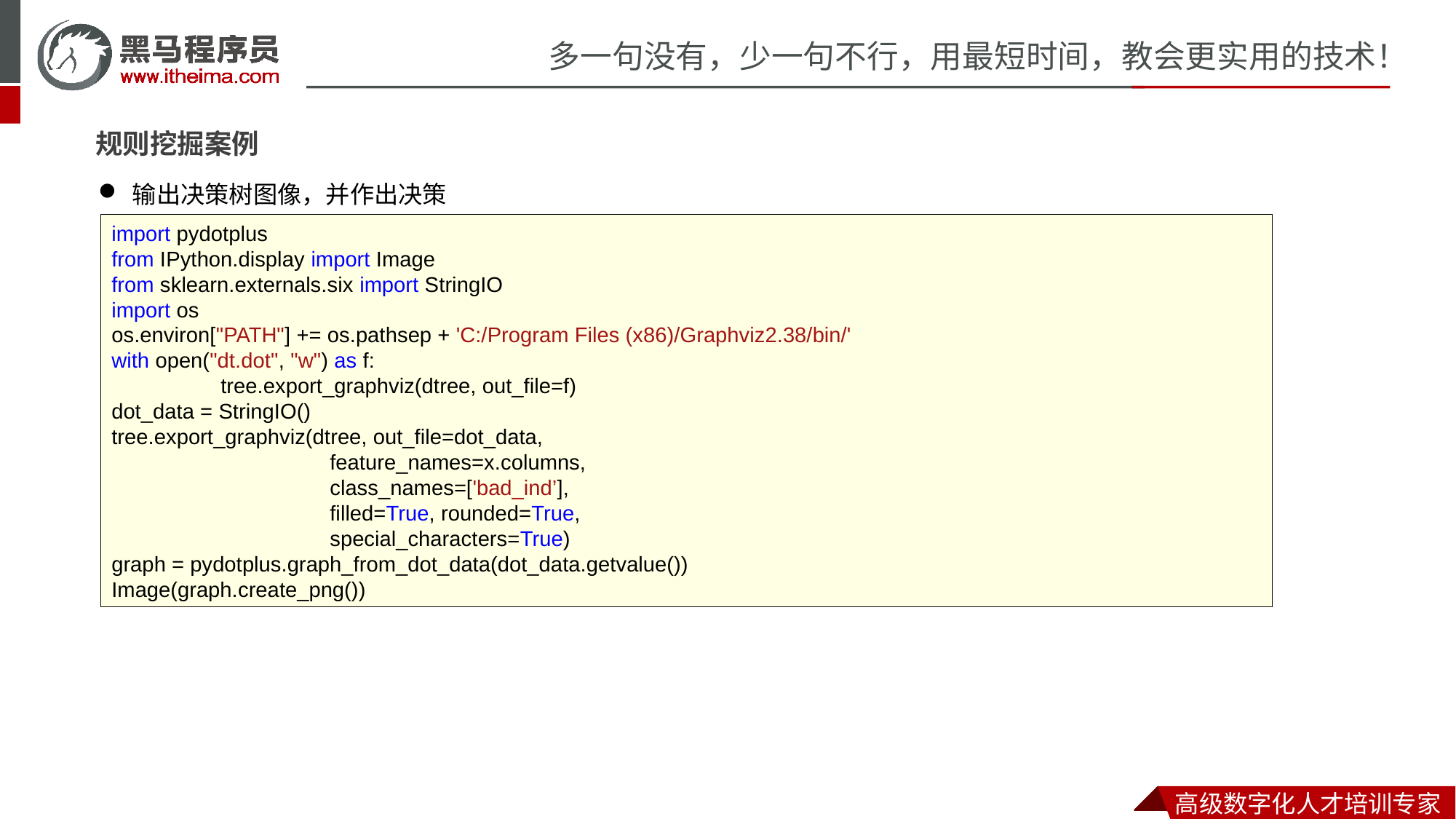

规则挖掘案例
输出决策树图像，并作出决策
import pydotplus
from IPython.display import Image
from sklearn.externals.six import StringIO
import os
os.environ["PATH"] += os.pathsep + 'C:/Program Files (x86)/Graphviz2.38/bin/'
with open("dt.dot", "w") as f:
	tree.export_graphviz(dtree, out_file=f)
dot_data = StringIO()
tree.export_graphviz(dtree, out_file=dot_data,
		feature_names=x.columns,
		class_names=['bad_ind’],
		filled=True, rounded=True,
		special_characters=True)
graph = pydotplus.graph_from_dot_data(dot_data.getvalue())
Image(graph.create_png())